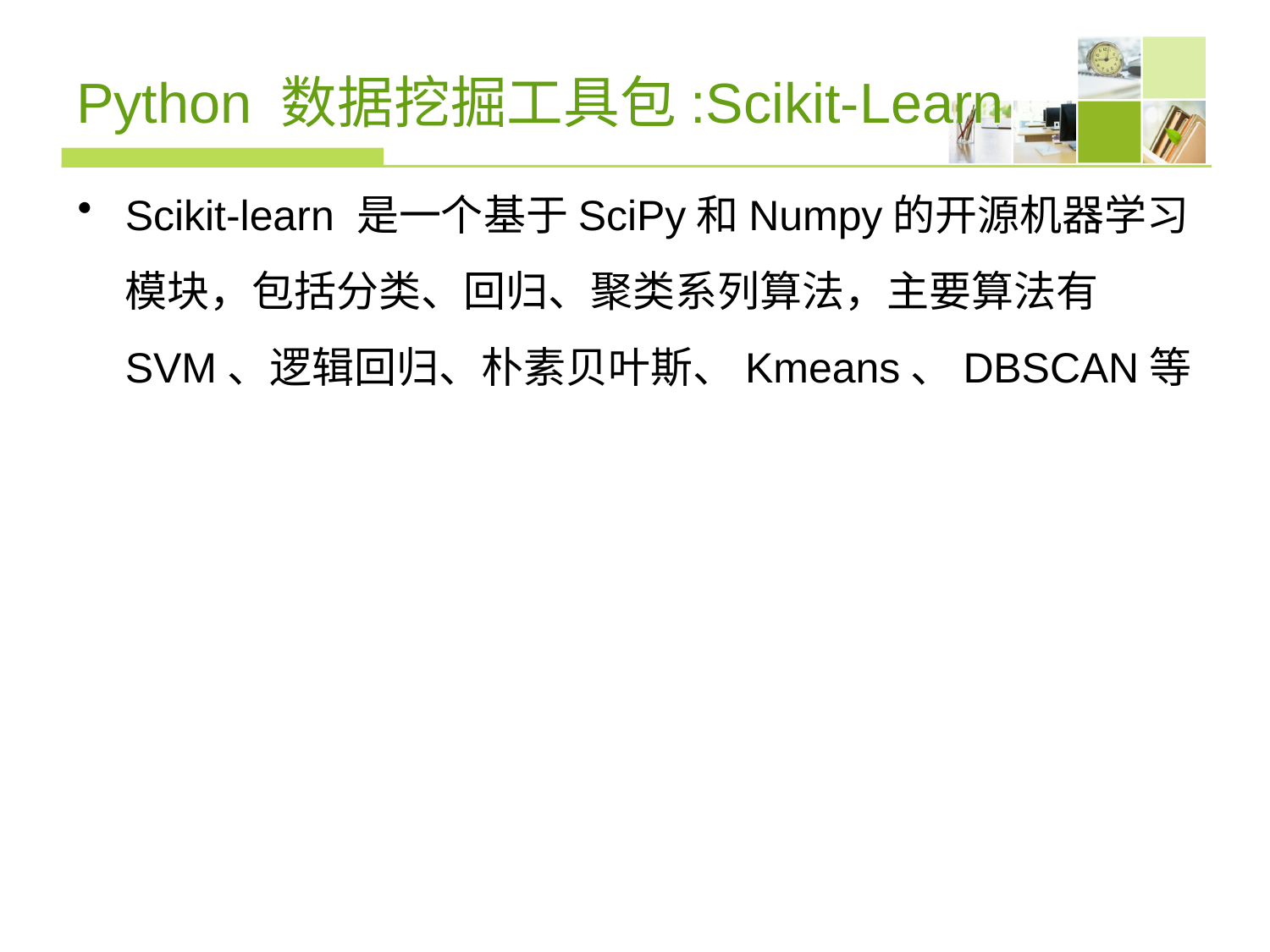

# Python 数据挖掘工具包:Scikit-Learn
Scikit-learn 是一个基于SciPy和Numpy的开源机器学习模块，包括分类、回归、聚类系列算法，主要算法有SVM、逻辑回归、朴素贝叶斯、Kmeans、DBSCAN等